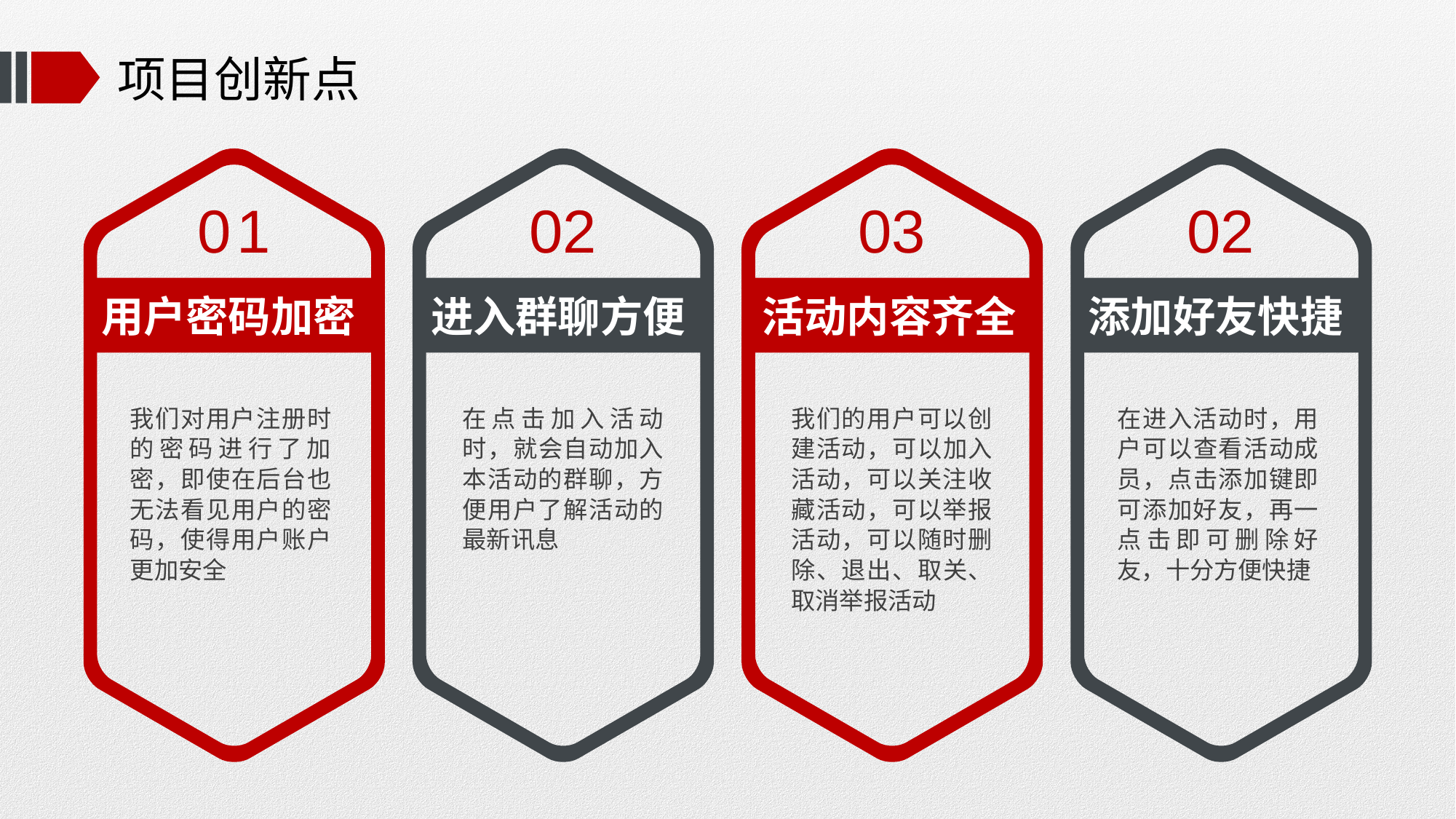

# 项目创新点

01
02
03
02
用户密码加密
进入群聊方便
活动内容齐全
添加好友快捷
我们对用户注册时的密码进行了加密，即使在后台也无法看见用户的密码，使得用户账户更加安全
在点击加入活动时，就会自动加入本活动的群聊，方便用户了解活动的最新讯息
我们的用户可以创建活动，可以加入活动，可以关注收藏活动，可以举报活动，可以随时删除、退出、取关、取消举报活动
在进入活动时，用户可以查看活动成员，点击添加键即可添加好友，再一点击即可删除好友，十分方便快捷